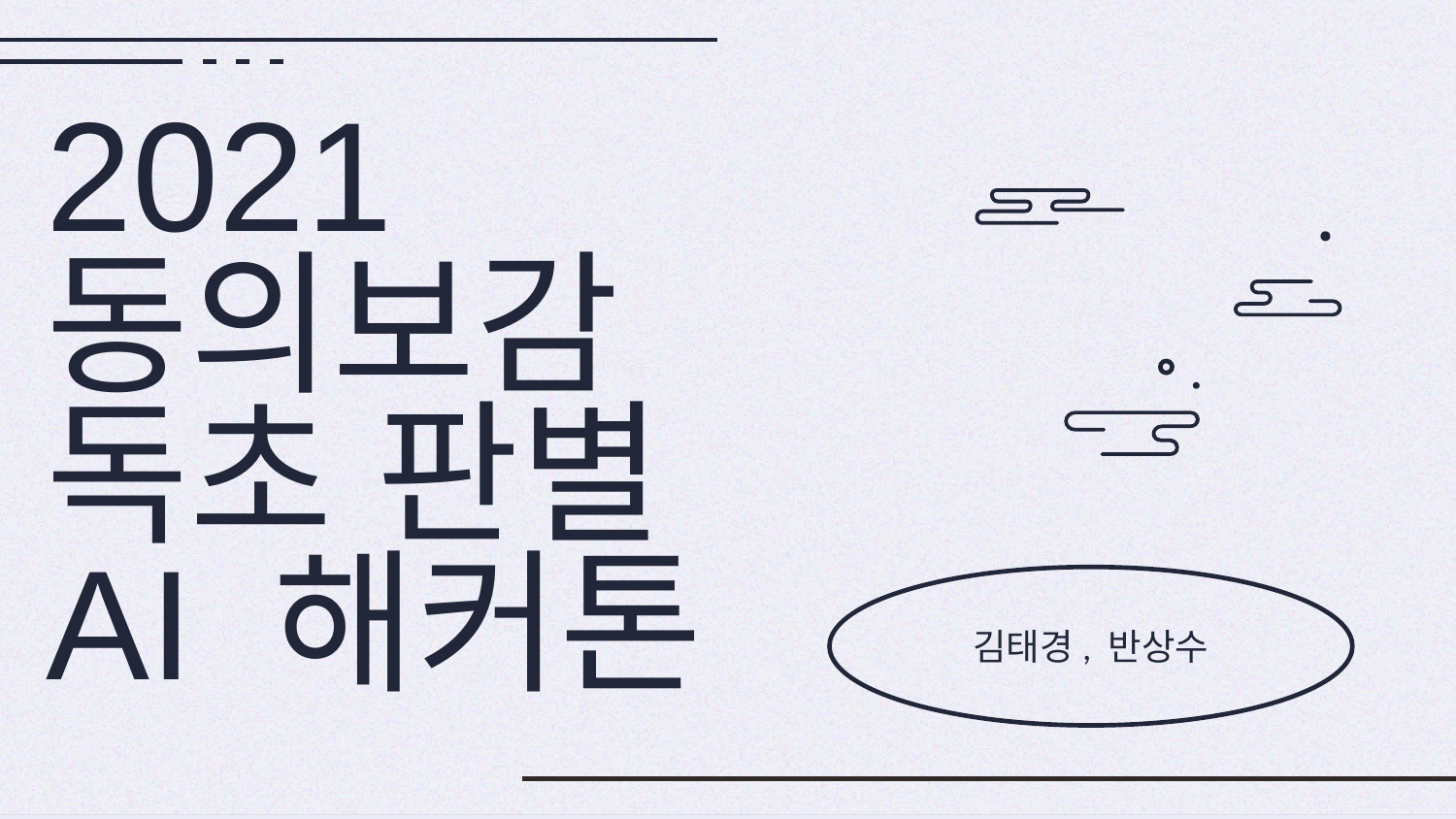

# 2021 동의보감 독초 판별 AI 해커톤

김태경, 반상수